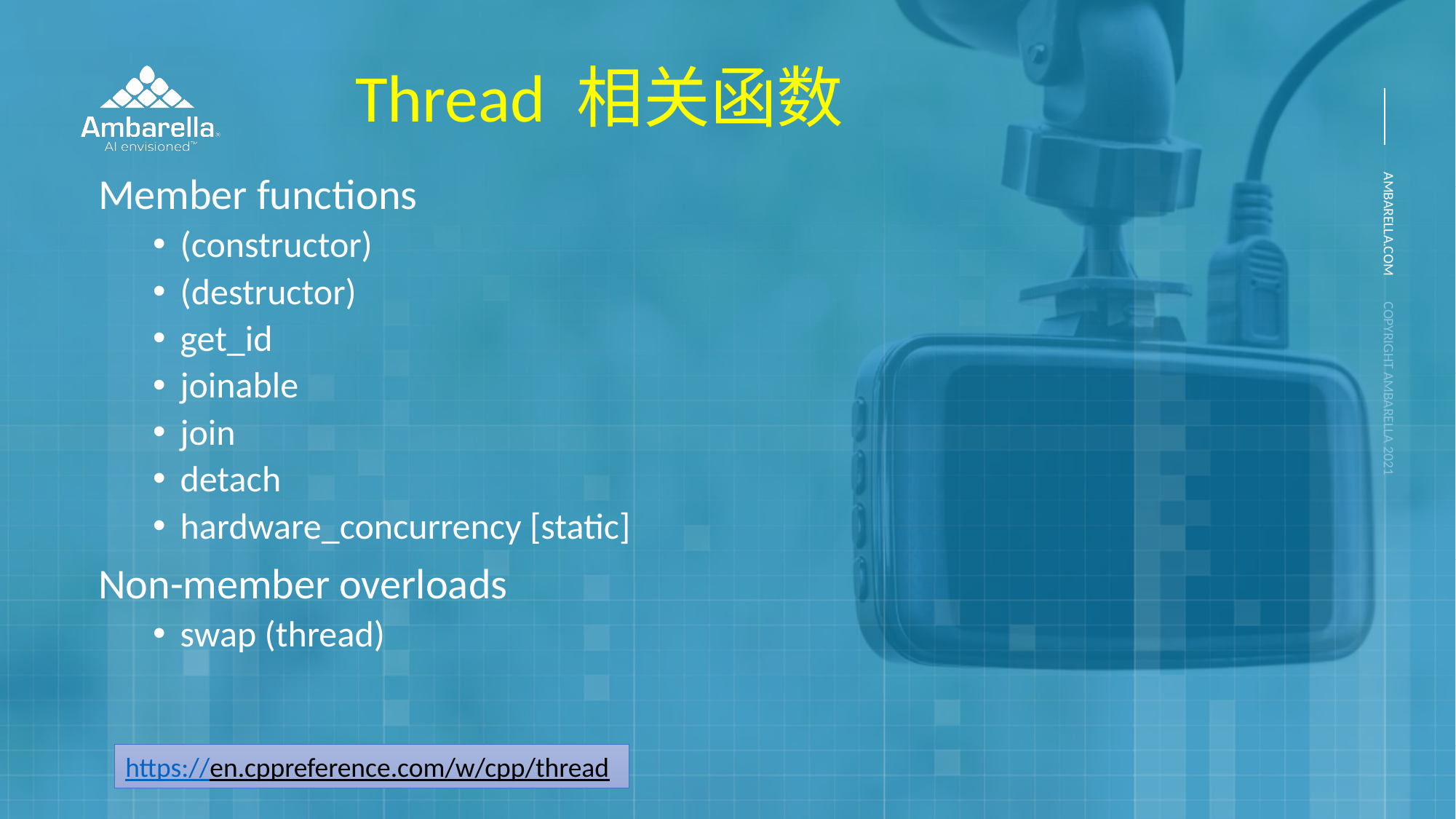

# Thread 相关函数
Member functions
(constructor)
(destructor)
get_id
joinable
join
detach
hardware_concurrency [static]
Non-member overloads
swap (thread)

https://en.cppreference.com/w/cpp/thread